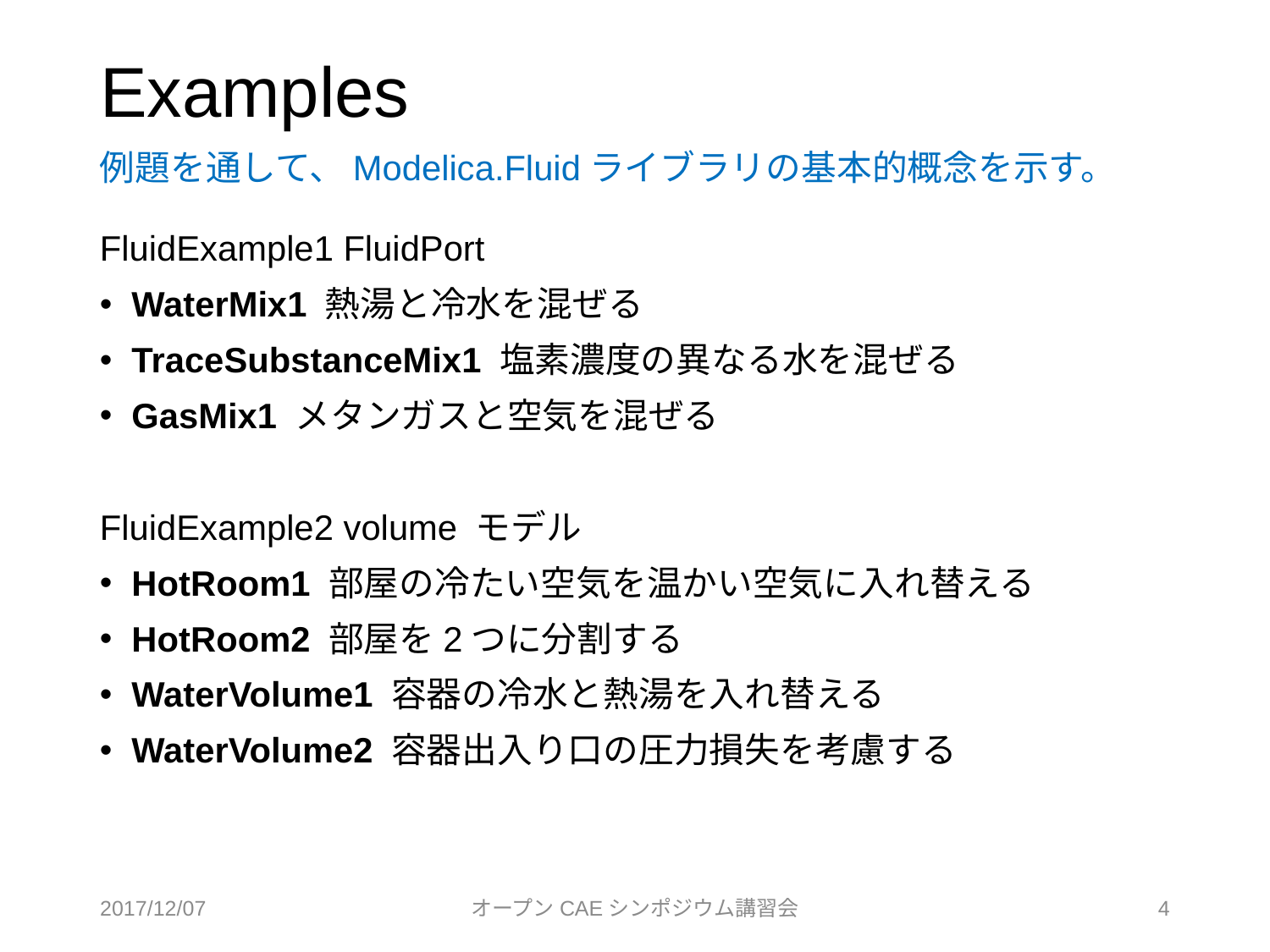

# Examples
例題を通して、Modelica.Fluidライブラリの基本的概念を示す。
FluidExample1 FluidPort
WaterMix1 熱湯と冷水を混ぜる
TraceSubstanceMix1 塩素濃度の異なる水を混ぜる
GasMix1 メタンガスと空気を混ぜる

FluidExample2 volume モデル
HotRoom1 部屋の冷たい空気を温かい空気に入れ替える
HotRoom2 部屋を2つに分割する
WaterVolume1 容器の冷水と熱湯を入れ替える
WaterVolume2 容器出入り口の圧力損失を考慮する

2017/12/07
オープンCAEシンポジウム講習会
4